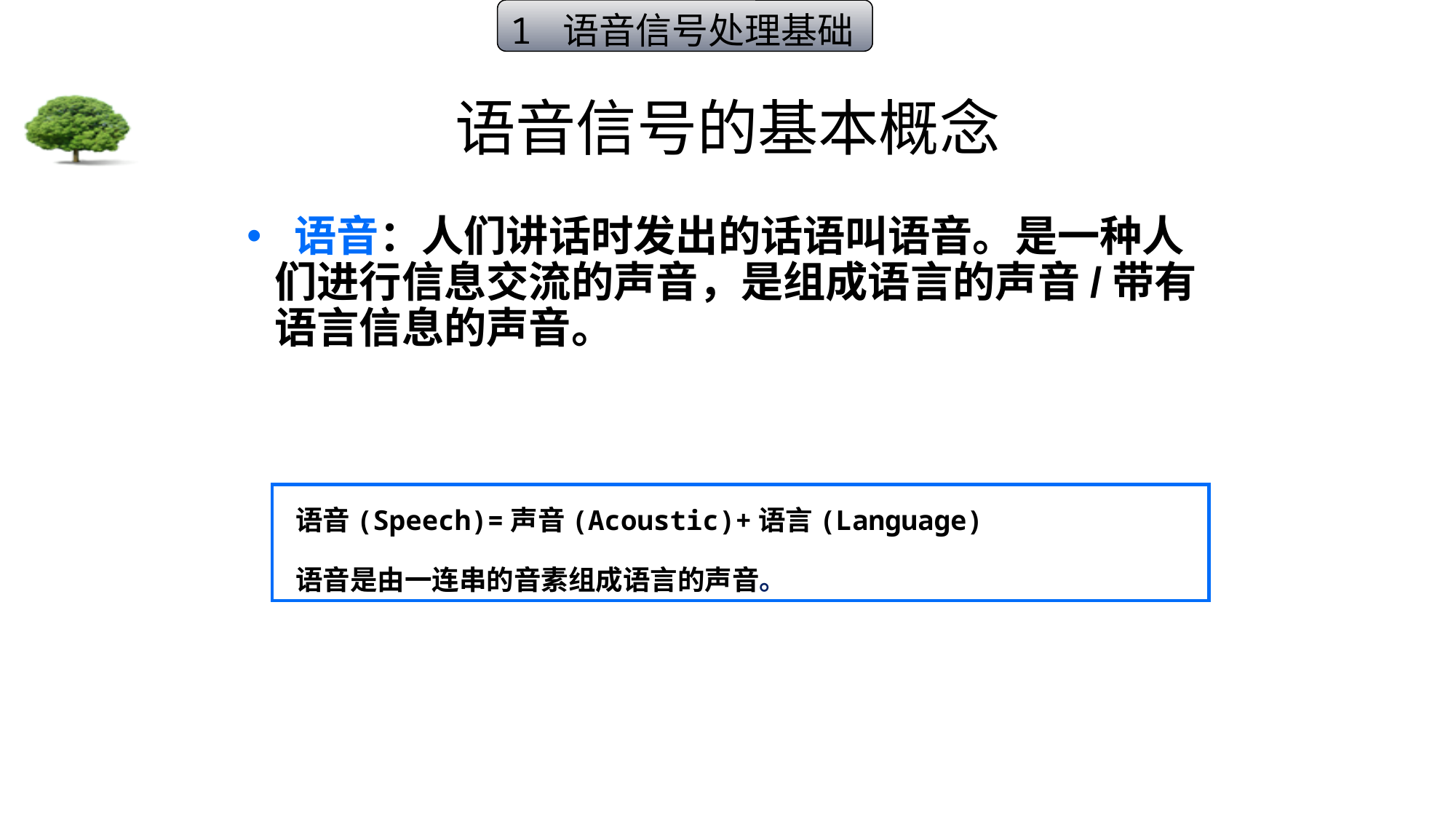

1 语音信号处理基础

# 语音信号的基本概念
 语音：人们讲话时发出的话语叫语音。是一种人们进行信息交流的声音，是组成语言的声音/带有语言信息的声音。

 语音(Speech)=声音(Acoustic)+语言(Language)
 语音是由一连串的音素组成语言的声音。